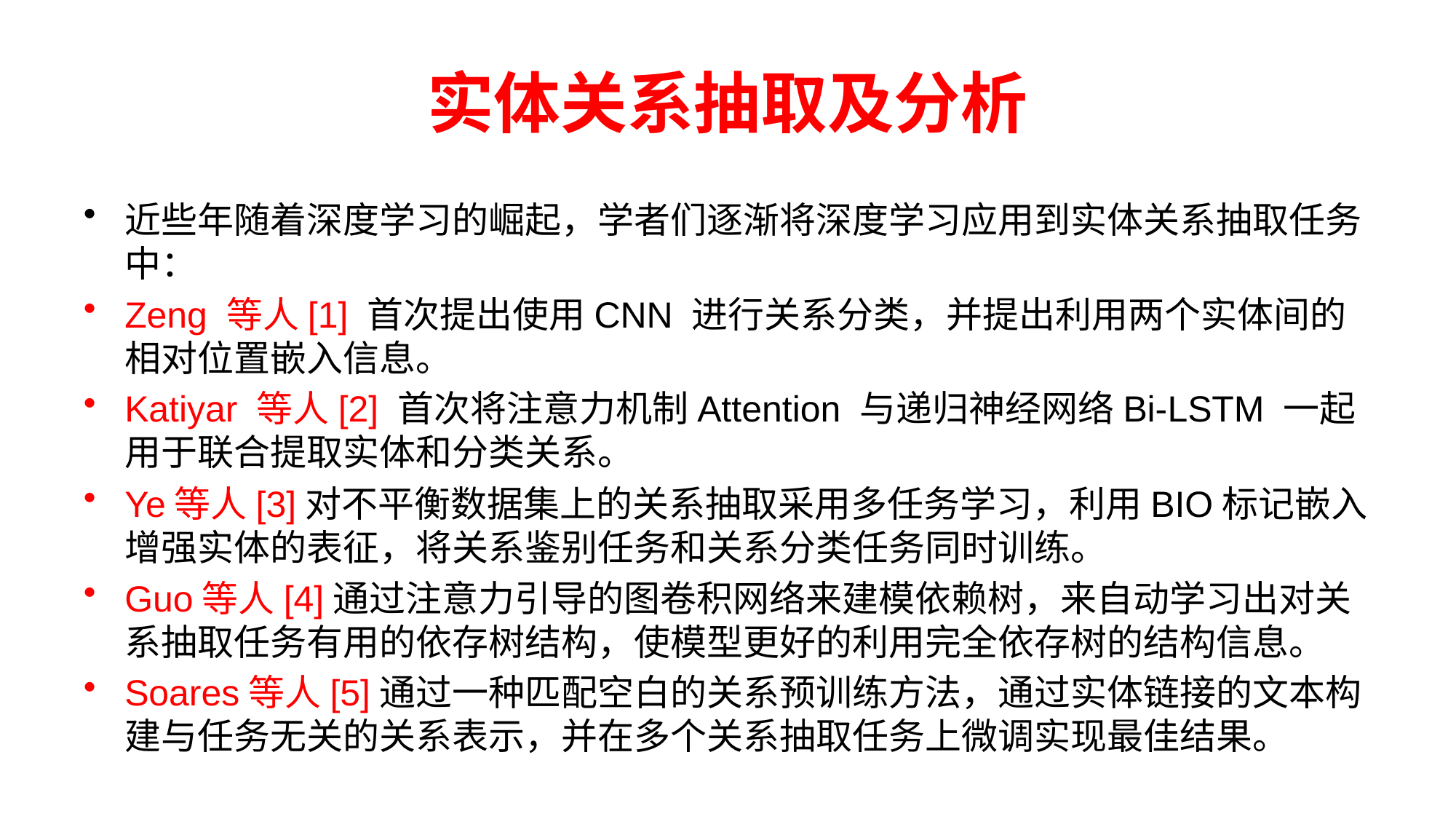

# 实体关系抽取及分析
近些年随着深度学习的崛起，学者们逐渐将深度学习应用到实体关系抽取任务中：
Zeng 等人[1] 首次提出使用CNN 进行关系分类，并提出利用两个实体间的相对位置嵌入信息。
Katiyar 等人[2] 首次将注意力机制Attention 与递归神经网络Bi-LSTM 一起用于联合提取实体和分类关系。
Ye等人[3]对不平衡数据集上的关系抽取采用多任务学习，利用BIO标记嵌入增强实体的表征，将关系鉴别任务和关系分类任务同时训练。
Guo等人[4]通过注意力引导的图卷积网络来建模依赖树，来自动学习出对关系抽取任务有用的依存树结构，使模型更好的利用完全依存树的结构信息。
Soares等人[5]通过一种匹配空白的关系预训练方法，通过实体链接的文本构建与任务无关的关系表示，并在多个关系抽取任务上微调实现最佳结果。